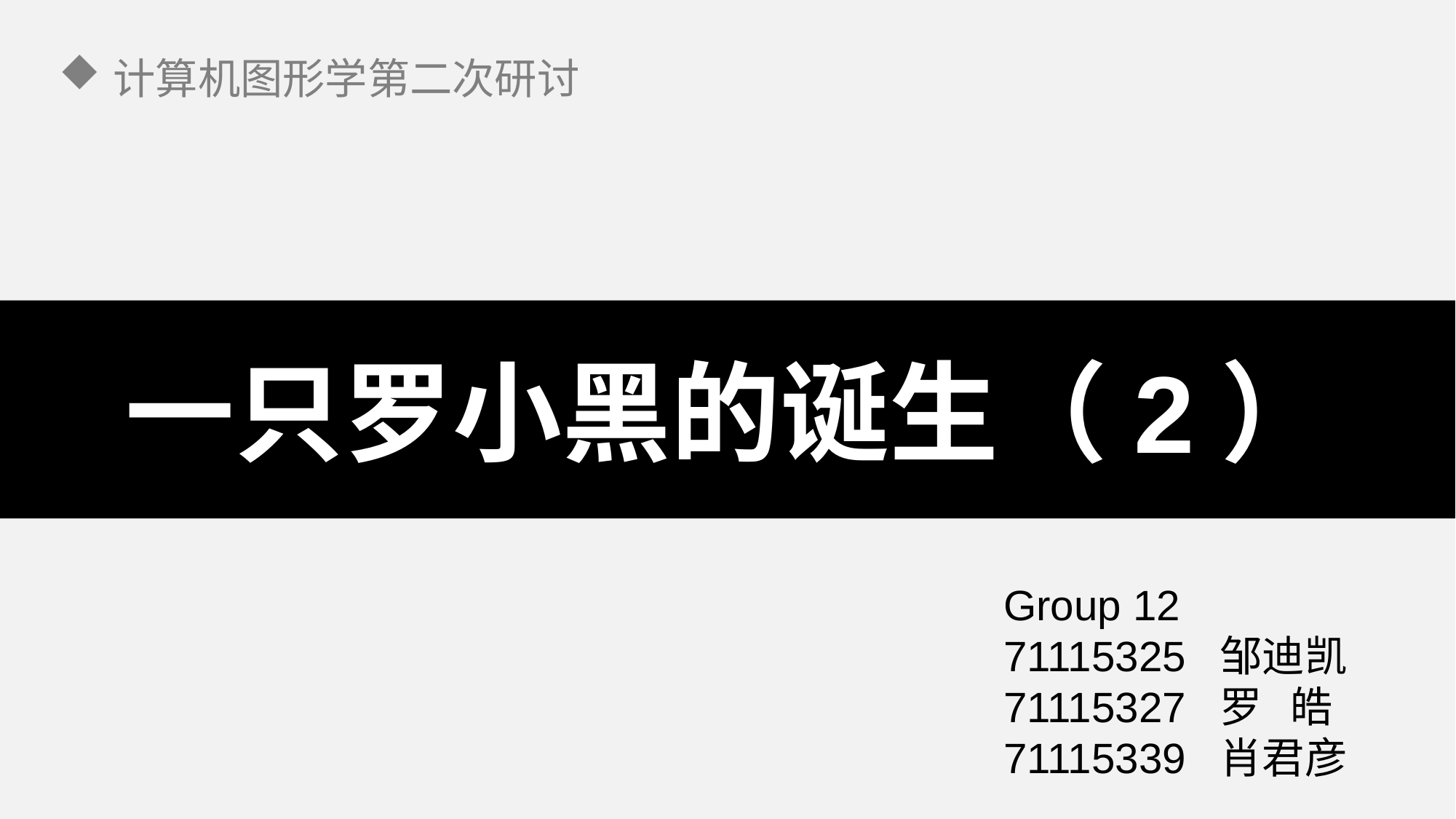

计算机图形学第二次研讨
一只罗小黑的诞生（2）
Group 12
71115325  邹迪凯
71115327  罗   皓
71115339  肖君彦